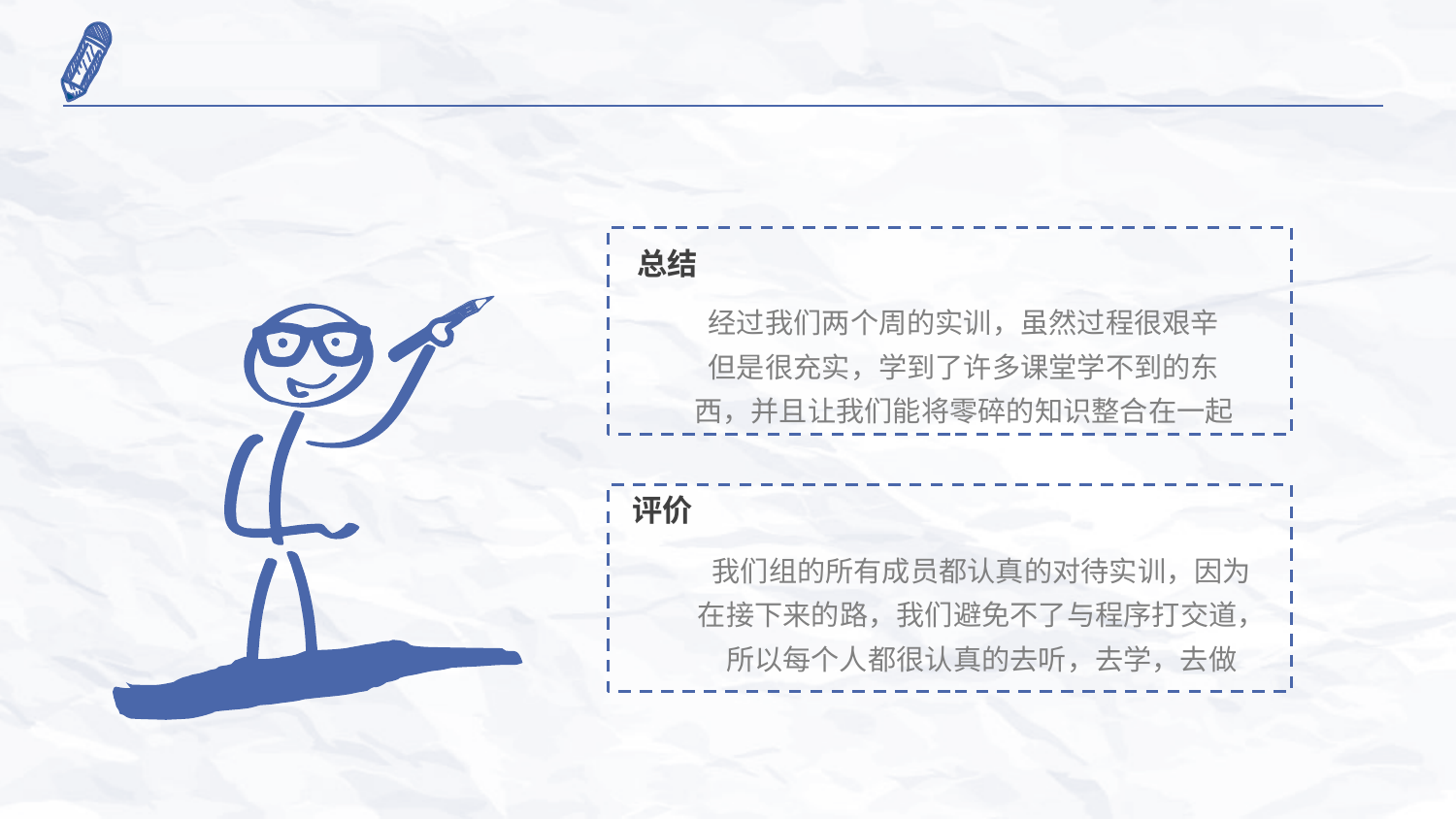

总结

经过我们两个周的实训，虽然过程很艰辛
但是很充实，学到了许多课堂学不到的东
西，并且让我们能将零碎的知识整合在一起

评价

我们组的所有成员都认真的对待实训，因为
在接下来的路，我们避免不了与程序打交道，
所以每个人都很认真的去听，去学，去做